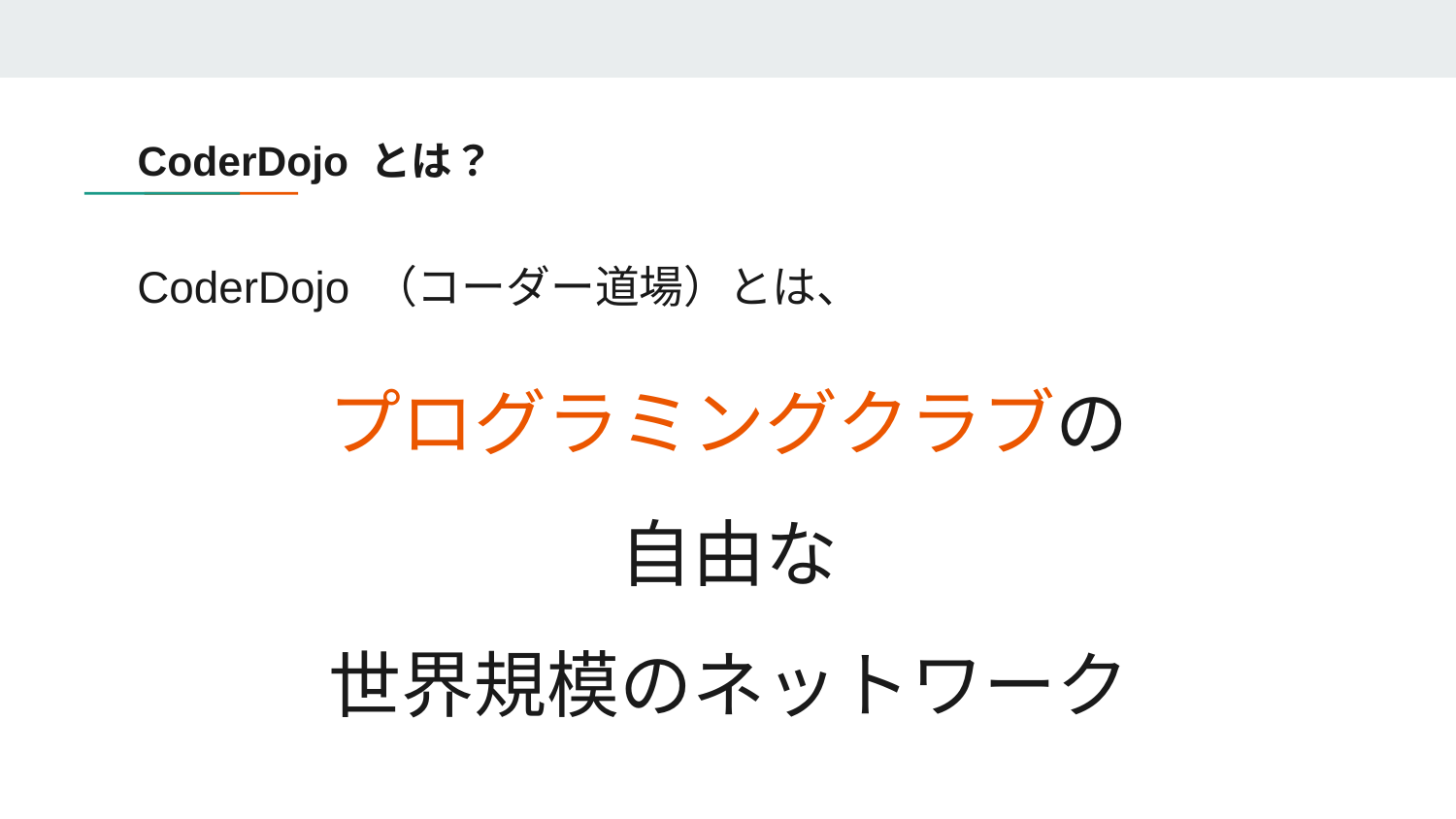

# CoderDojo とは？
CoderDojo （コーダー道場）とは、
プログラミングクラブの
自由な
世界規模のネットワーク